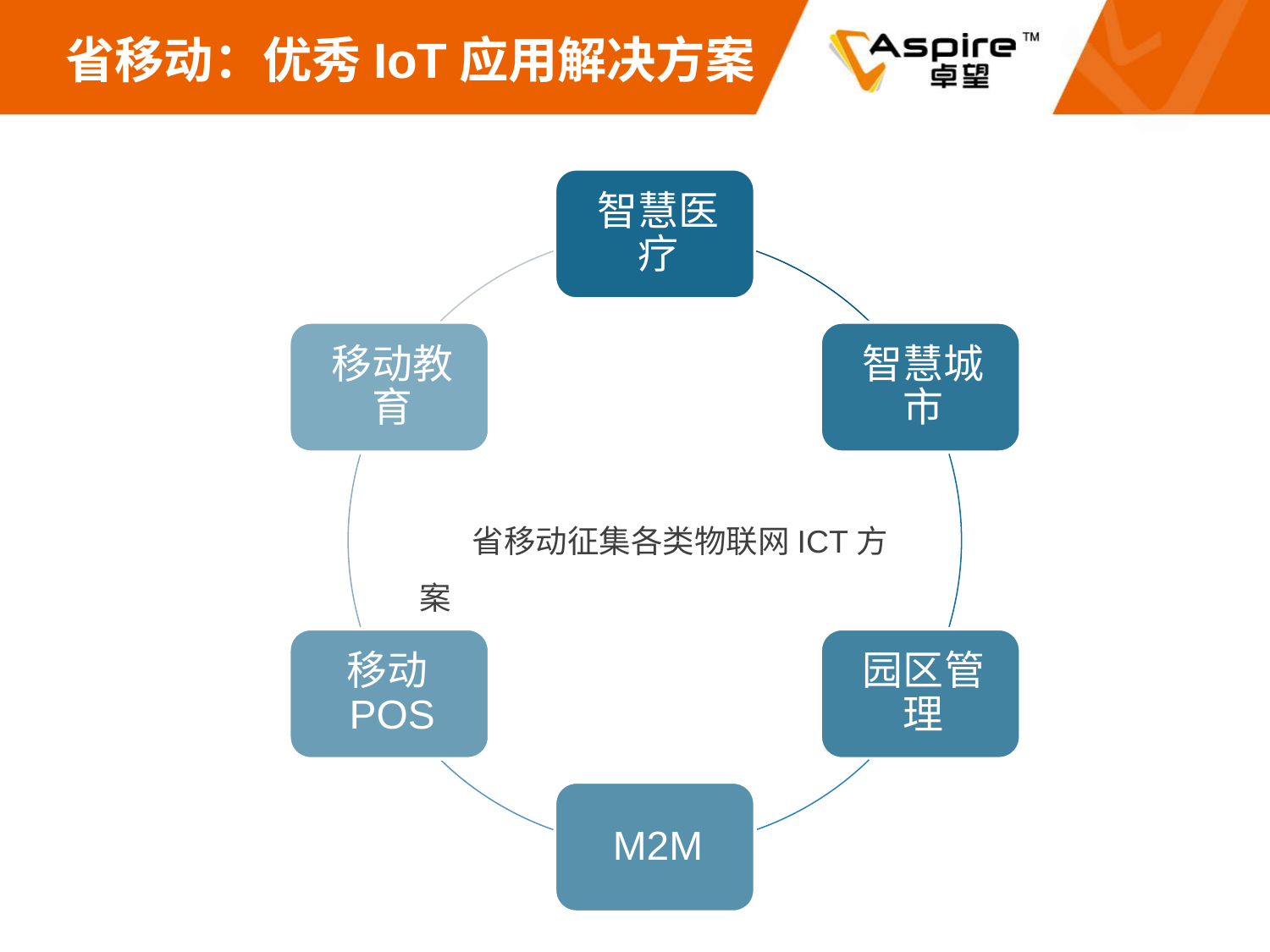

# 省移动：优秀IoT应用解决方案
智慧医疗
智慧城市
园区管理
M2M
移动POS
移动教育
省移动征集各类物联网ICT方案